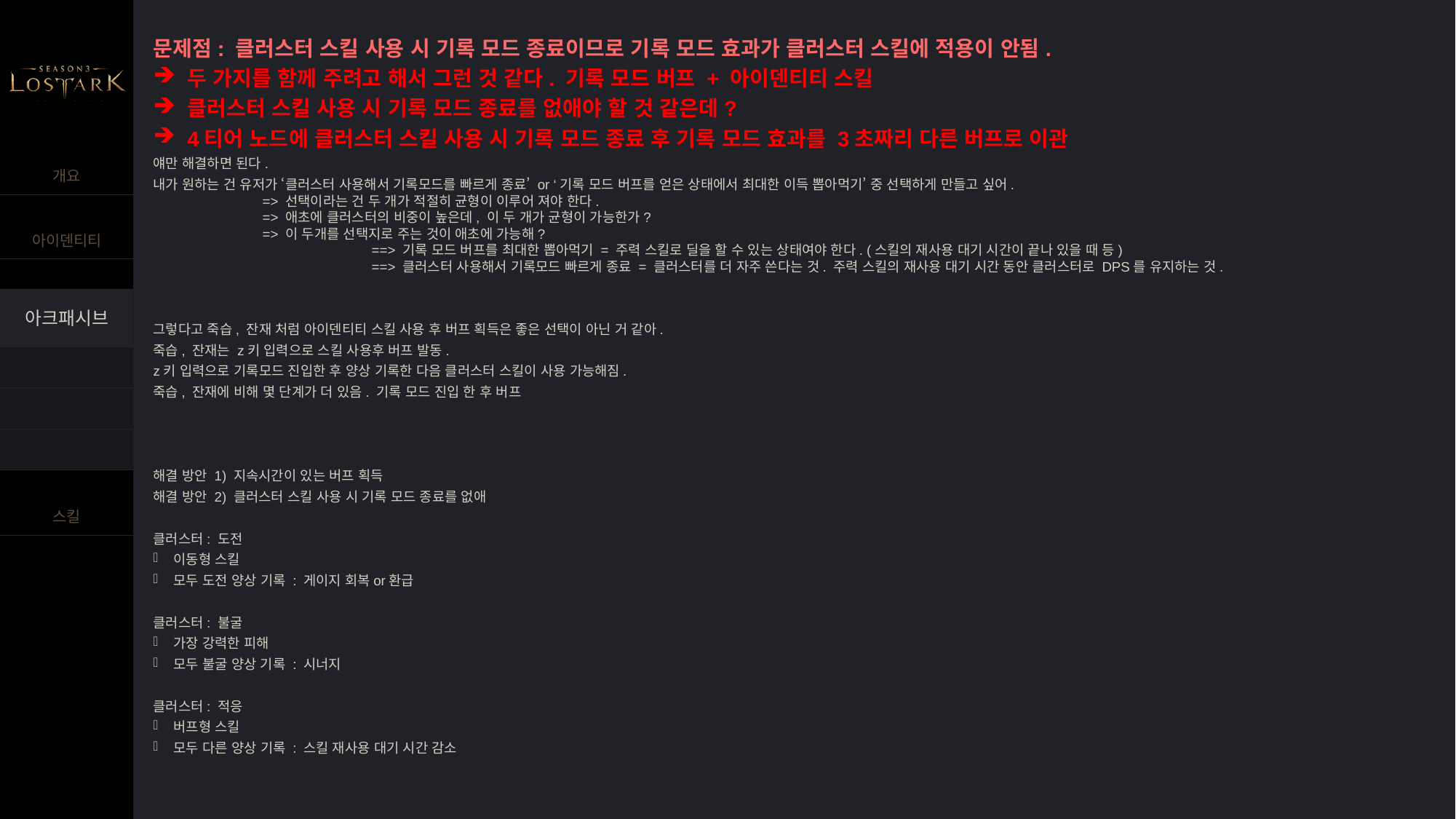

문제점: 클러스터 스킬 사용 시 기록 모드 종료이므로 기록 모드 효과가 클러스터 스킬에 적용이 안됨.
두 가지를 함께 주려고 해서 그런 것 같다. 기록 모드 버프 + 아이덴티티 스킬
클러스터 스킬 사용 시 기록 모드 종료를 없애야 할 것 같은데?
4티어 노드에 클러스터 스킬 사용 시 기록 모드 종료 후 기록 모드 효과를 3초짜리 다른 버프로 이관
얘만 해결하면 된다.
내가 원하는 건 유저가 ‘클러스터 사용해서 기록모드를 빠르게 종료’ or ‘기록 모드 버프를 얻은 상태에서 최대한 이득 뽑아먹기’ 중 선택하게 만들고 싶어.
	=> 선택이라는 건 두 개가 적절히 균형이 이루어 져야 한다.
	=> 애초에 클러스터의 비중이 높은데, 이 두 개가 균형이 가능한가?
	=> 이 두개를 선택지로 주는 것이 애초에 가능해?
		==> 기록 모드 버프를 최대한 뽑아먹기 = 주력 스킬로 딜을 할 수 있는 상태여야 한다. (스킬의 재사용 대기 시간이 끝나 있을 때 등)
		==> 클러스터 사용해서 기록모드 빠르게 종료 = 클러스터를 더 자주 쓴다는 것. 주력 스킬의 재사용 대기 시간 동안 클러스터로 DPS를 유지하는 것.

그렇다고 죽습, 잔재 처럼 아이덴티티 스킬 사용 후 버프 획득은 좋은 선택이 아닌 거 같아.
죽습, 잔재는 z키 입력으로 스킬 사용후 버프 발동.
z키 입력으로 기록모드 진입한 후 양상 기록한 다음 클러스터 스킬이 사용 가능해짐.
죽습, 잔재에 비해 몇 단계가 더 있음. 기록 모드 진입 한 후 버프

해결 방안 1) 지속시간이 있는 버프 획득
해결 방안 2) 클러스터 스킬 사용 시 기록 모드 종료를 없애

클러스터: 도전
이동형 스킬
모두 도전 양상 기록 : 게이지 회복or환급

클러스터: 불굴
가장 강력한 피해
모두 불굴 양상 기록 : 시너지

클러스터: 적응
버프형 스킬
모두 다른 양상 기록 : 스킬 재사용 대기 시간 감소